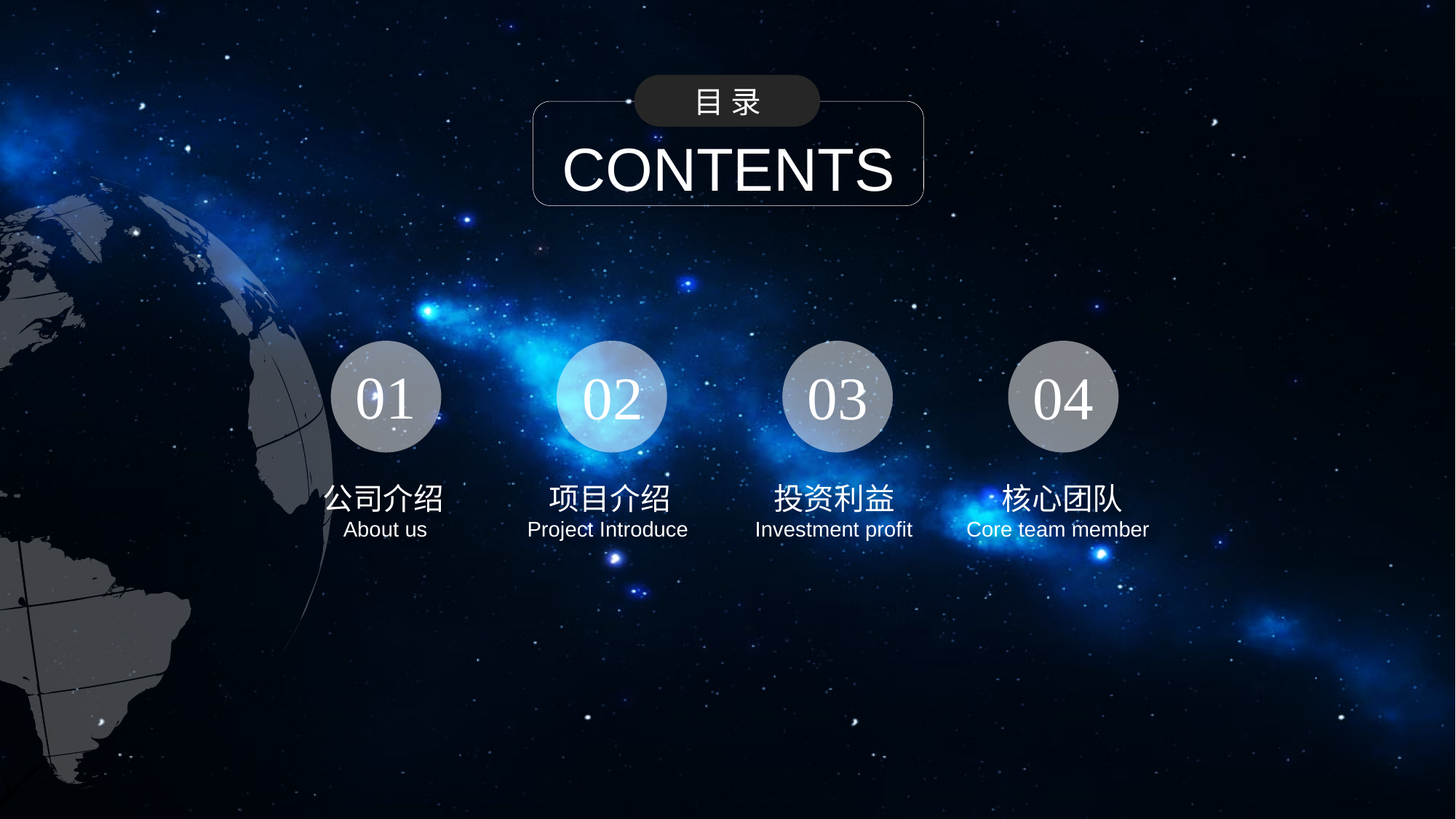

目 录

CONTENTS

01

02

03

04
公司介绍
项目介绍
投资利益
核心团队
About us
Project Introduce
Investment profit
Core team member
.